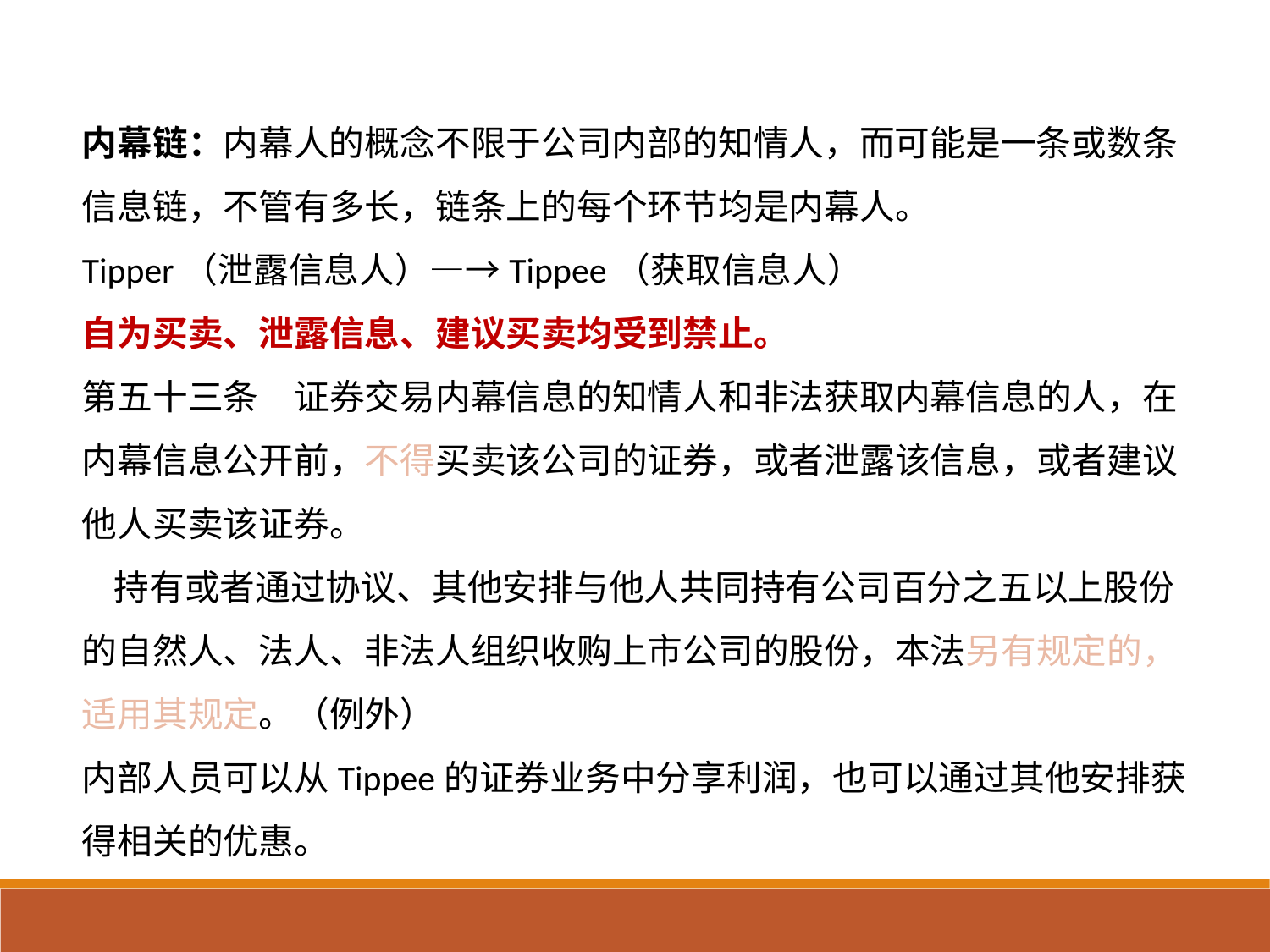

内幕链：内幕人的概念不限于公司内部的知情人，而可能是一条或数条信息链，不管有多长，链条上的每个环节均是内幕人。
Tipper（泄露信息人）—→Tippee（获取信息人）
自为买卖、泄露信息、建议买卖均受到禁止。
第五十三条　证券交易内幕信息的知情人和非法获取内幕信息的人，在内幕信息公开前，不得买卖该公司的证券，或者泄露该信息，或者建议他人买卖该证券。
   持有或者通过协议、其他安排与他人共同持有公司百分之五以上股份的自然人、法人、非法人组织收购上市公司的股份，本法另有规定的，适用其规定。（例外）
内部人员可以从Tippee的证券业务中分享利润，也可以通过其他安排获得相关的优惠。